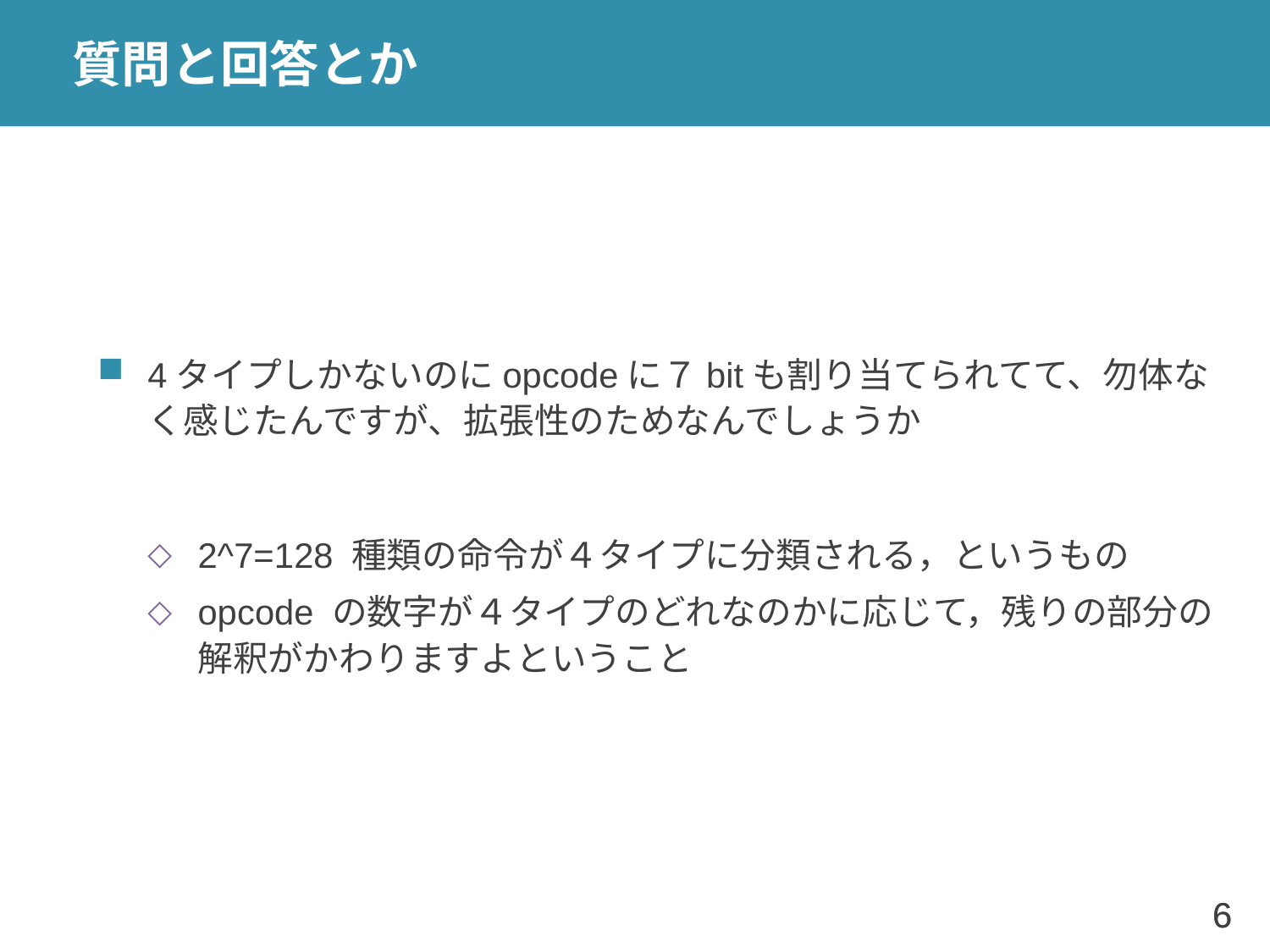

# 質問と回答とか
4タイプしかないのにopcodeに７bitも割り当てられてて、勿体なく感じたんですが、拡張性のためなんでしょうか

2^7=128 種類の命令が４タイプに分類される，というもの
opcode の数字が４タイプのどれなのかに応じて，残りの部分の解釈がかわりますよということ